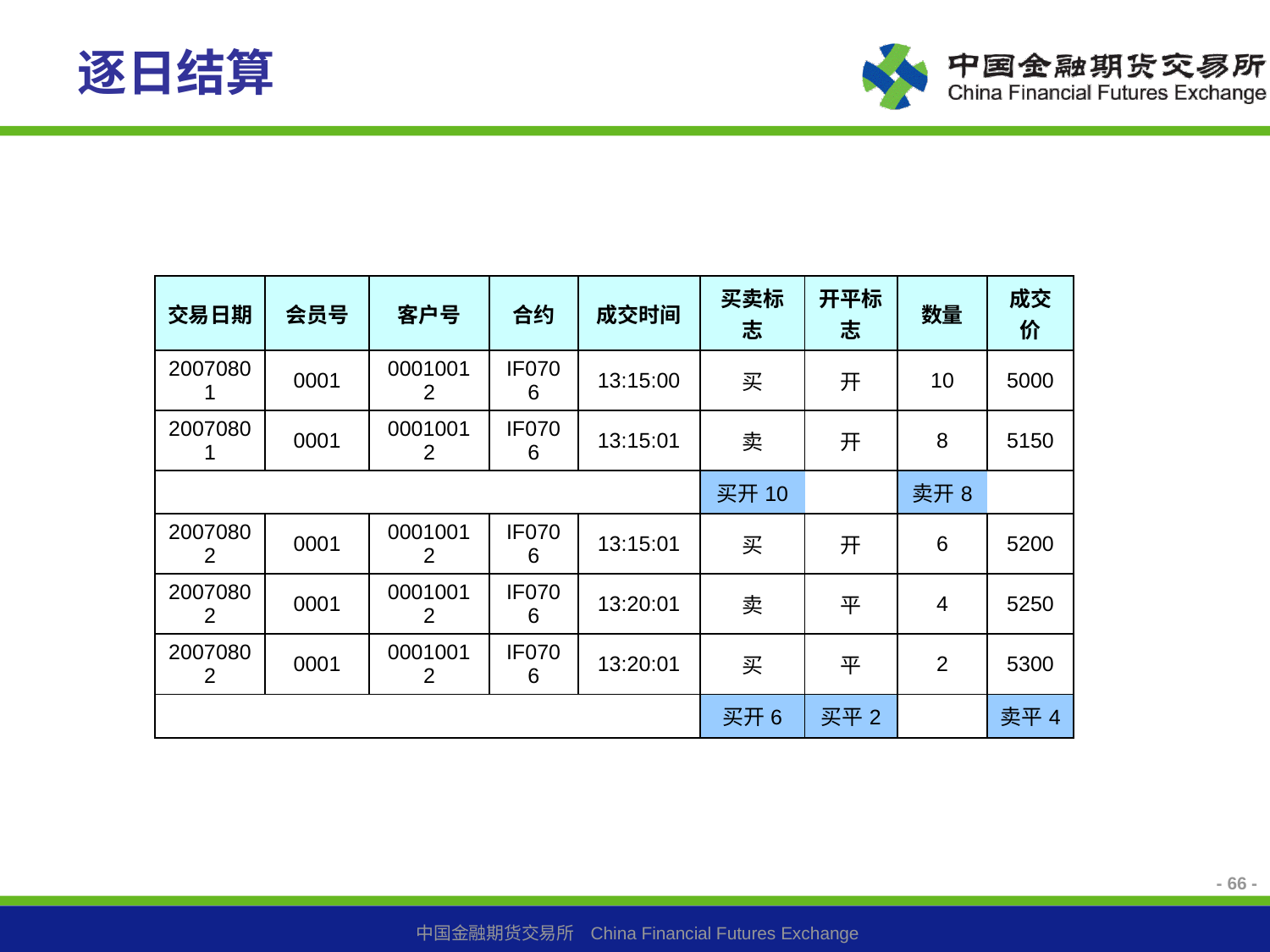

逐日结算
| 交易日期 | 会员号 | 客户号 | 合约 | 成交时间 | 买卖标志 | 开平标志 | 数量 | 成交价 |
| --- | --- | --- | --- | --- | --- | --- | --- | --- |
| 20070801 | 0001 | 00010012 | IF0706 | 13:15:00 | 买 | 开 | 10 | 5000 |
| 20070801 | 0001 | 00010012 | IF0706 | 13:15:01 | 卖 | 开 | 8 | 5150 |
|  |  |  |  |  | 买开10 |  | 卖开8 |  |
| 20070802 | 0001 | 00010012 | IF0706 | 13:15:01 | 买 | 开 | 6 | 5200 |
| 20070802 | 0001 | 00010012 | IF0706 | 13:20:01 | 卖 | 平 | 4 | 5250 |
| 20070802 | 0001 | 00010012 | IF0706 | 13:20:01 | 买 | 平 | 2 | 5300 |
|  |  |  |  |  | 买开6 | 买平2 |  | 卖平4 |
- 66 -